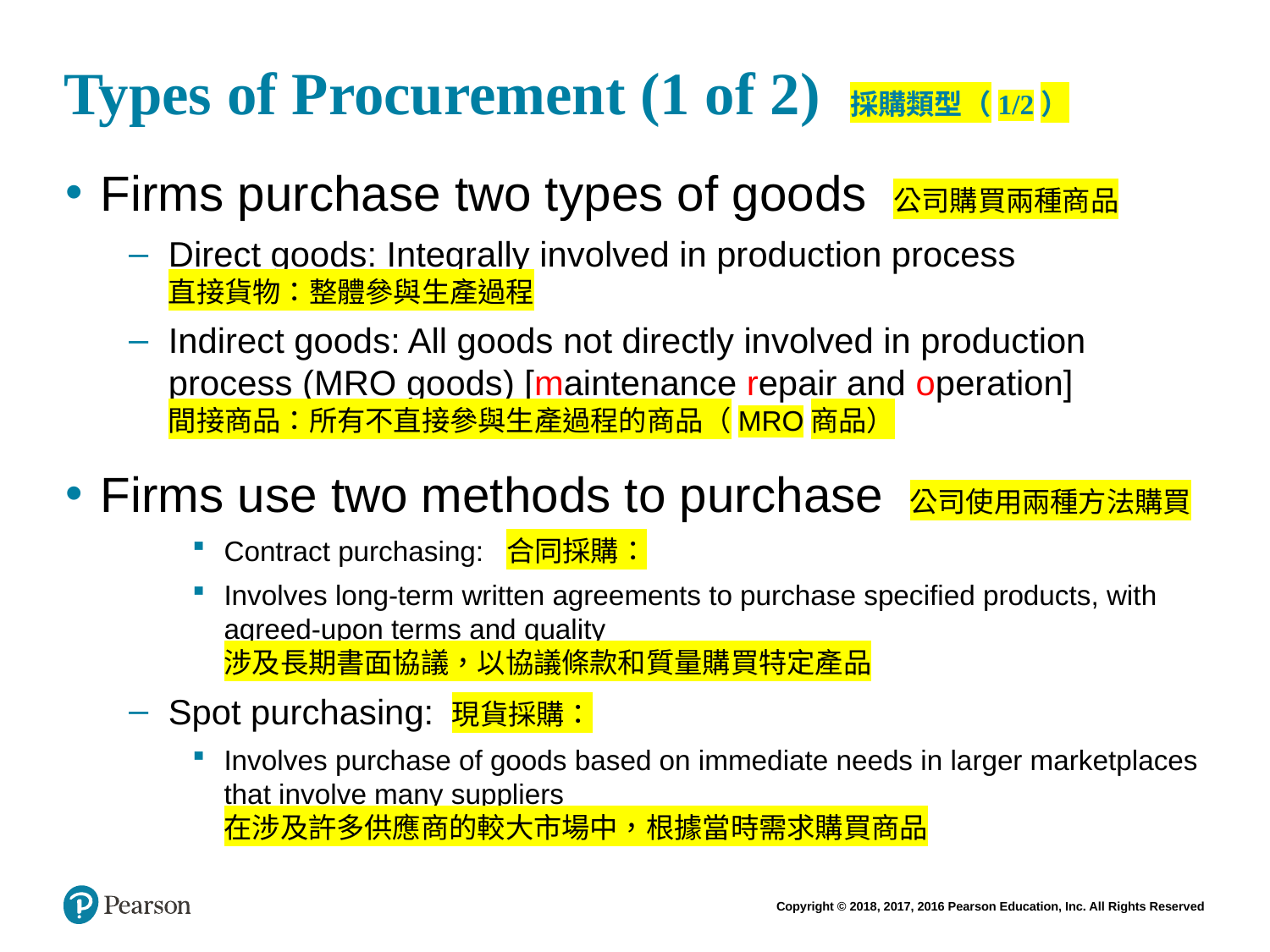

# Types of Procurement (1 of 2) 採購類型（1/2）
Firms purchase two types of goods 公司購買兩種商品
Direct goods: Integrally involved in production process
直接貨物：整體參與生產過程
Indirect goods: All goods not directly involved in production process (MRO goods) [maintenance repair and operation]
間接商品：所有不直接參與生產過程的商品（MRO商品）
Firms use two methods to purchase 公司使用兩種方法購買
Contract purchasing:  合同採購：
Involves long-term written agreements to purchase specified products, with agreed-upon terms and quality
涉及長期書面協議，以協議條款和質量購買特定產品
Spot purchasing: 現貨採購：
Involves purchase of goods based on immediate needs in larger marketplaces that involve many suppliers
在涉及許多供應商的較大市場中，根據當時需求購買商品